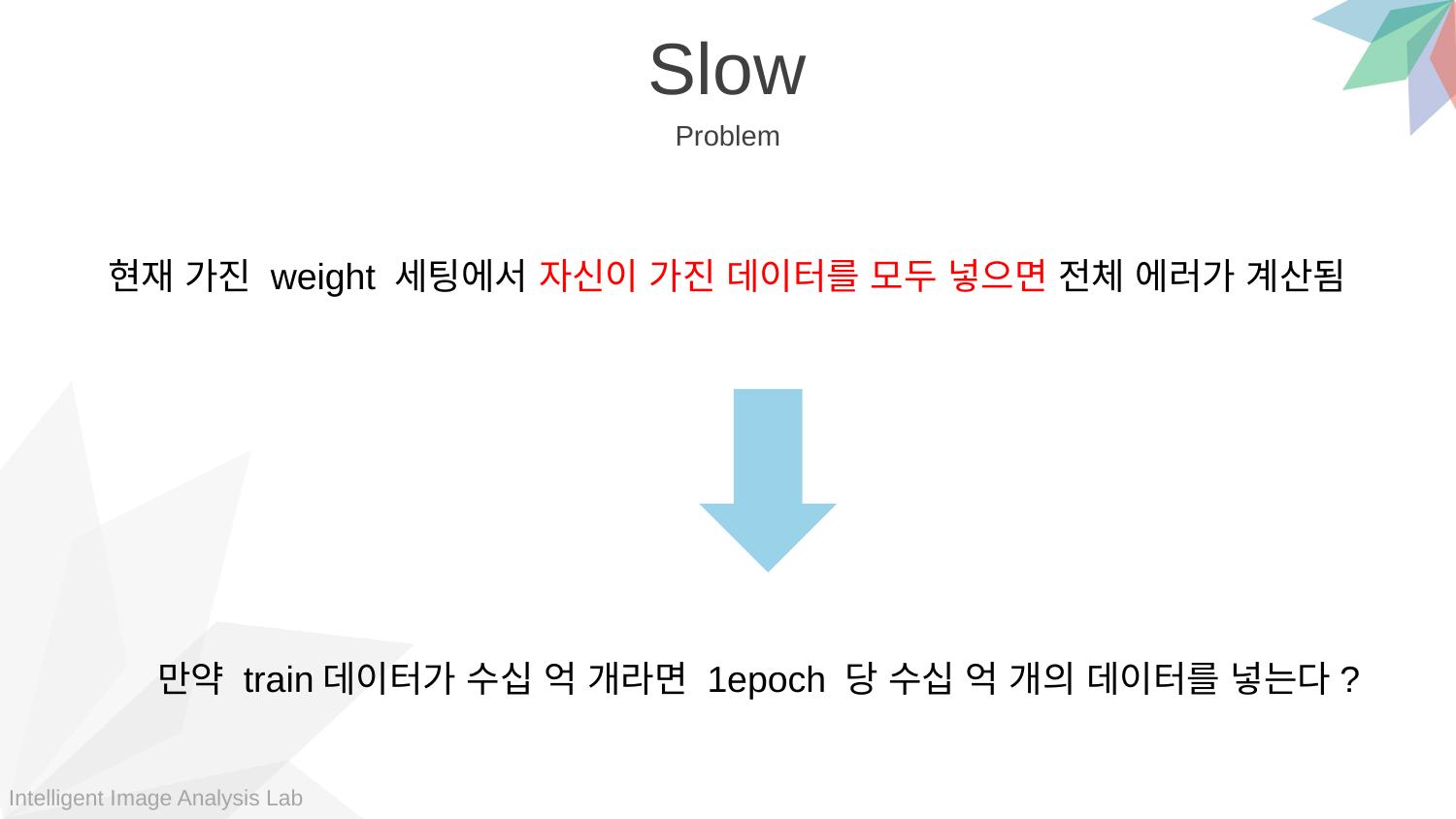

Slow
Problem
현재 가진 weight 세팅에서 자신이 가진 데이터를 모두 넣으면 전체 에러가 계산됨

만약 train데이터가 수십 억 개라면 1epoch 당 수십 억 개의 데이터를 넣는다?